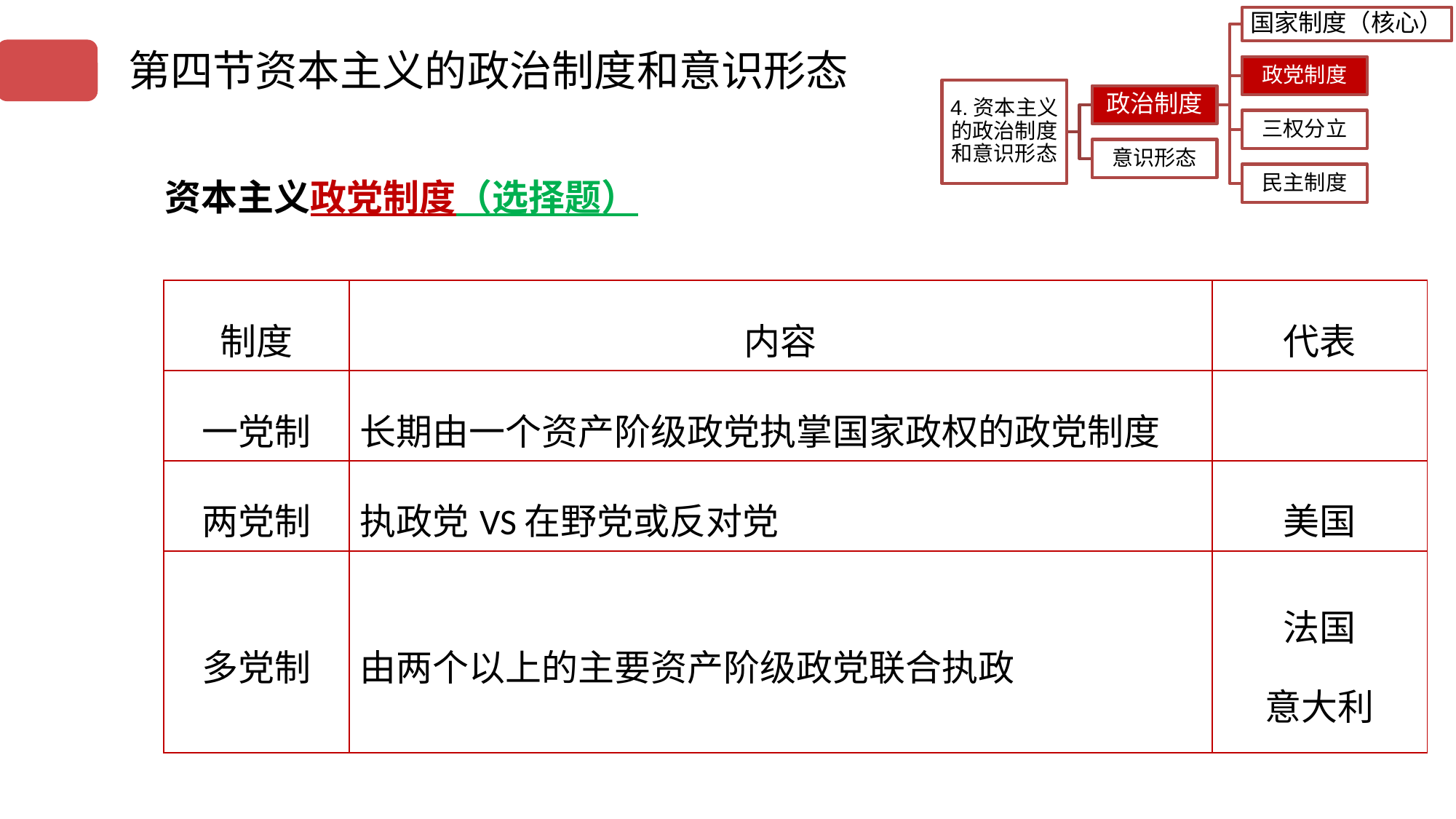

4.资本主义的政治制度和意识形态
政治制度
国家制度（核心）
政党制度
三权分立
民主制度
意识形态
第四节资本主义的政治制度和意识形态

资本主义政党制度（选择题）
| 制度 | 内容 | 代表 |
| --- | --- | --- |
| 一党制 | 长期由一个资产阶级政党执掌国家政权的政党制度 |  |
| 两党制 | 执政党VS在野党或反对党 | 美国 |
| 多党制 | 由两个以上的主要资产阶级政党联合执政 | 法国 意大利 |